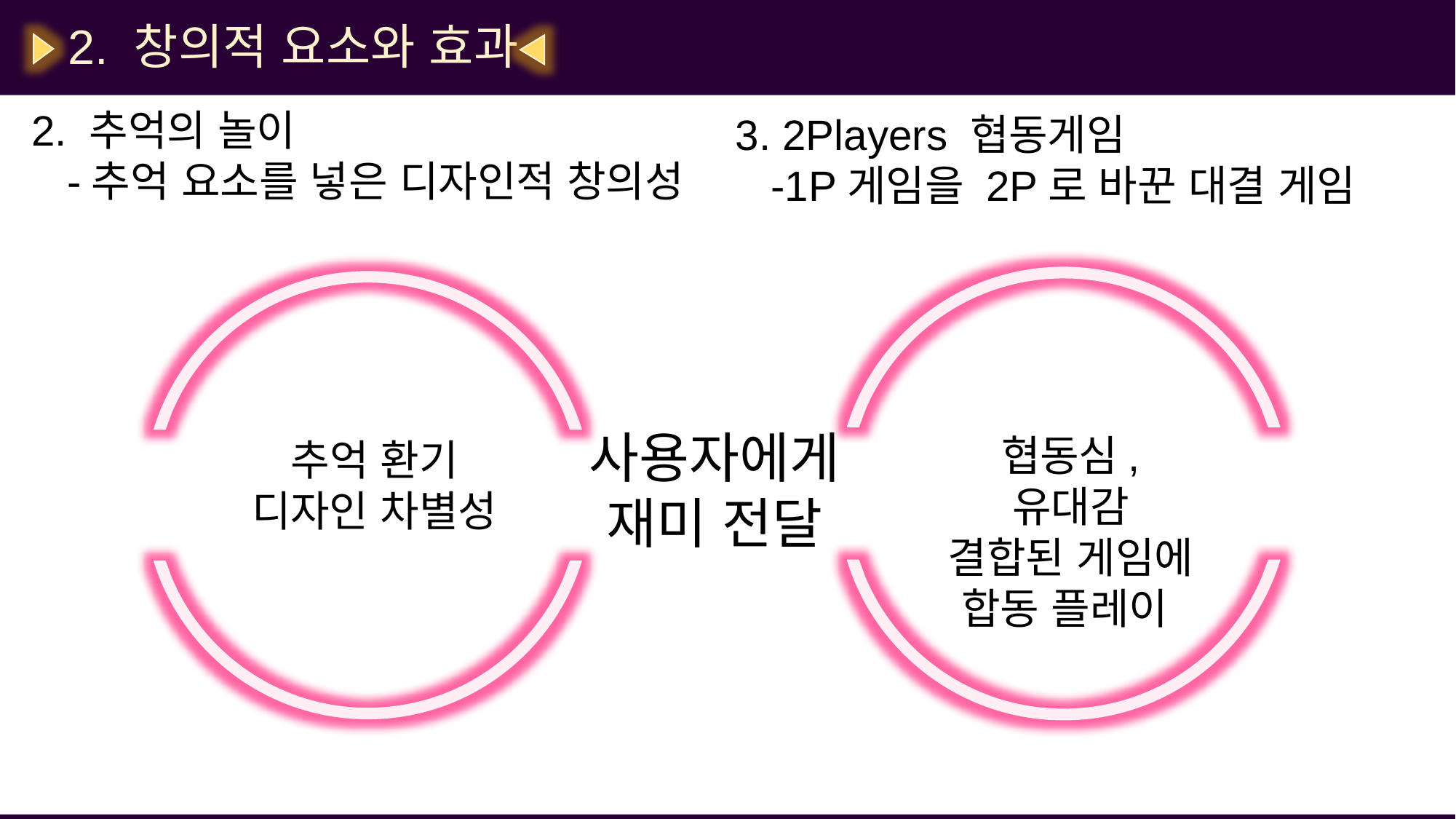

2. 창의적 요소와 효과

2. 추억의 놀이
   -추억 요소를 넣은 디자인적 창의성
3. 2Players 협동게임
   -1P게임을 2P로 바꾼 대결 게임

협동심, 유대감
결합된 게임에 합동 플레이

추억 환기
디자인 차별성

사용자에게
재미 전달